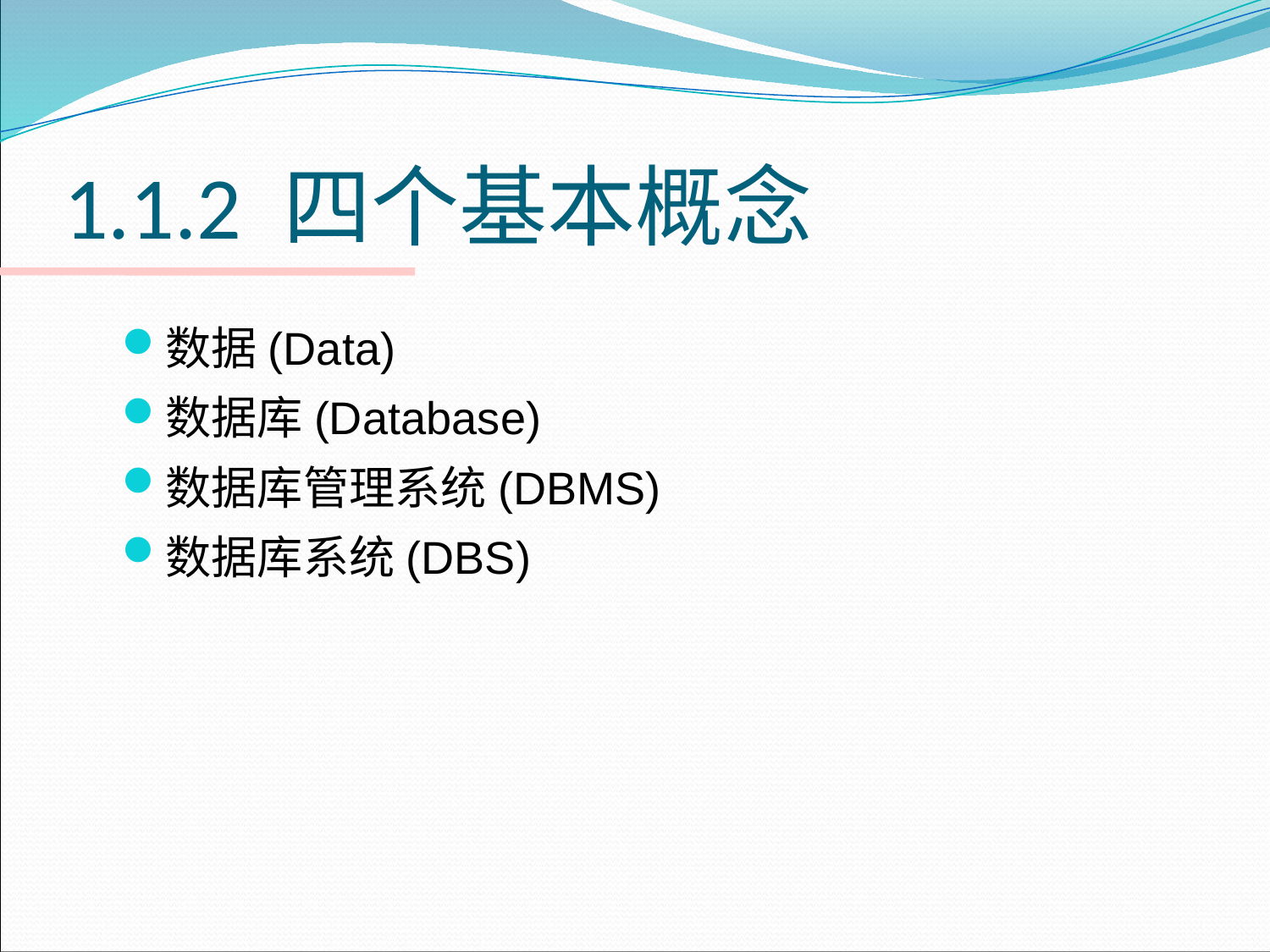

# 1.1.2 四个基本概念
数据(Data)
数据库(Database)
数据库管理系统(DBMS)
数据库系统(DBS)
14